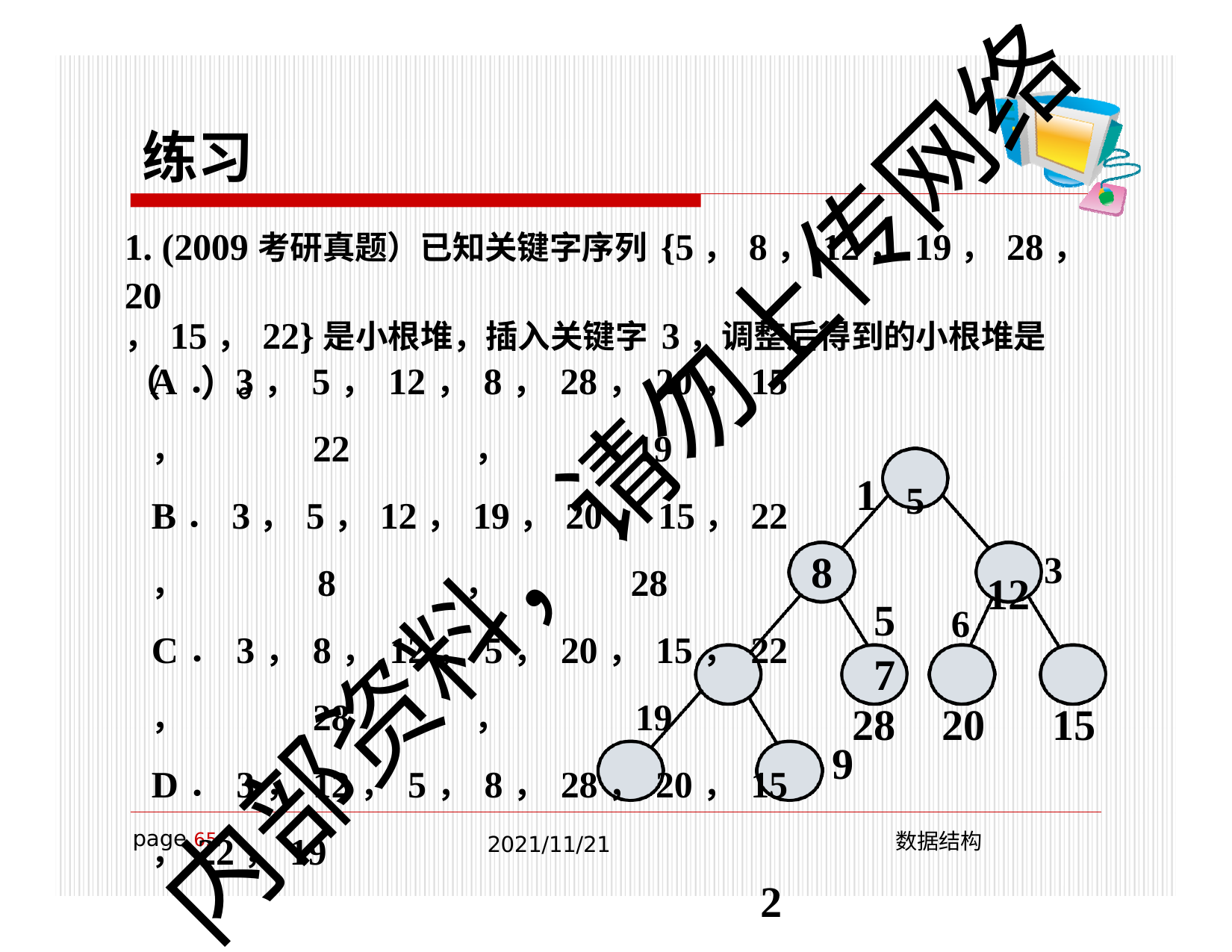

# 练习

1. (2009考研真题）已知关键字序列{5，8，12，19，28，20
，15，22}是小根堆，插入关键字3，调整后得到的小根堆是
（	）。
A．3，5，12，8，28，20，15，22，19  B．3，5，12，19，20，15，22，8，28  C．3，8，12，5，20，15，22，28，19  D．3，12，5，8，28，20，15，22，19
2
4
19

8	22	3
内部资料，请勿上传网络
1	5

8
12 3
5	6	7
28	20	15
9

page 65
2021/11/21
数据结构